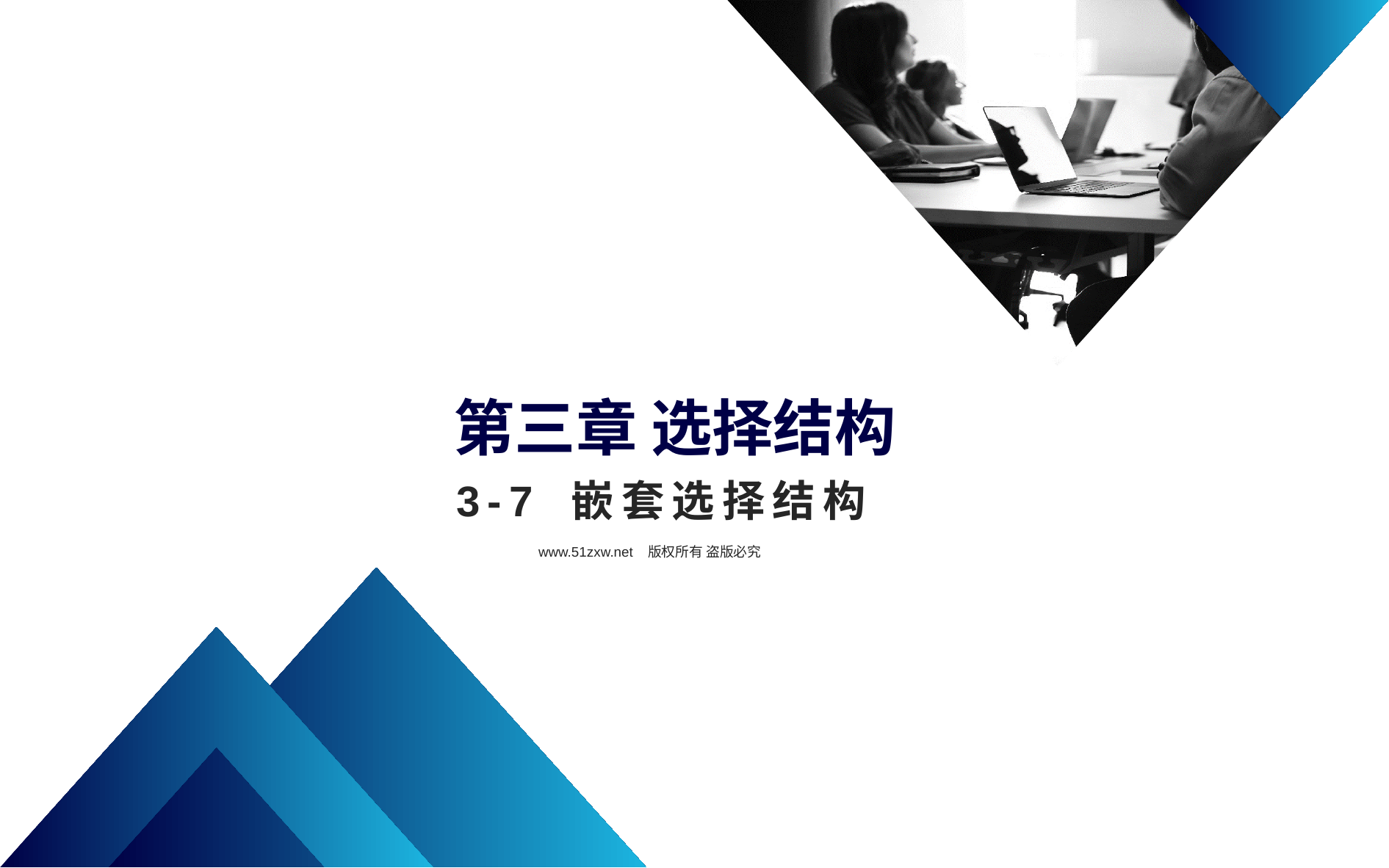

第三章 选择结构
3-7 嵌套选择结构
www.51zxw.net   版权所有 盗版必究